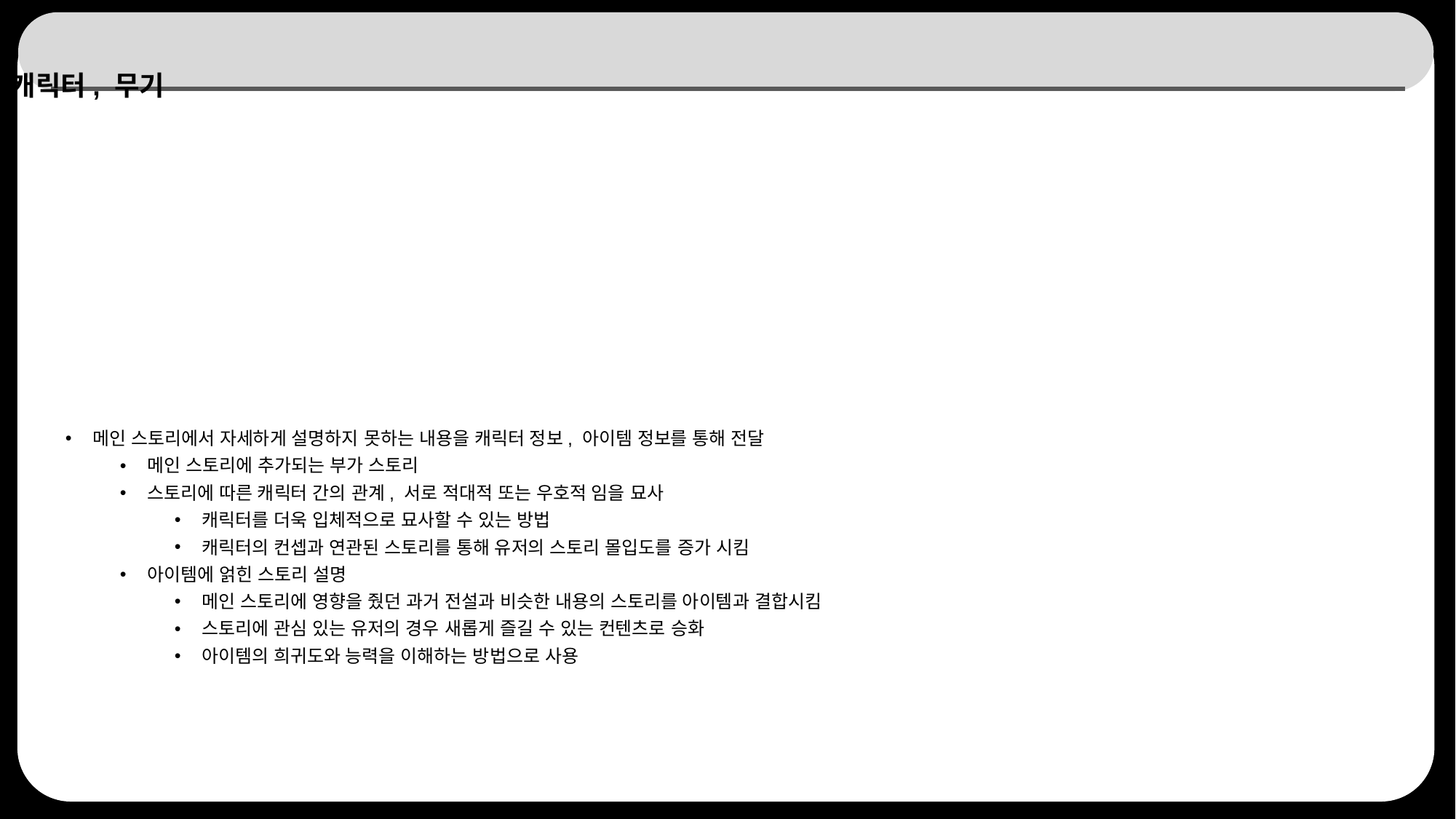

# 캐릭터, 무기

메인 스토리에서 자세하게 설명하지 못하는 내용을 캐릭터 정보, 아이템 정보를 통해 전달
메인 스토리에 추가되는 부가 스토리
스토리에 따른 캐릭터 간의 관계, 서로 적대적 또는 우호적 임을 묘사
캐릭터를 더욱 입체적으로 묘사할 수 있는 방법
캐릭터의 컨셉과 연관된 스토리를 통해 유저의 스토리 몰입도를 증가 시킴
아이템에 얽힌 스토리 설명
메인 스토리에 영향을 줬던 과거 전설과 비슷한 내용의 스토리를 아이템과 결합시킴
스토리에 관심 있는 유저의 경우 새롭게 즐길 수 있는 컨텐츠로 승화
아이템의 희귀도와 능력을 이해하는 방법으로 사용

24